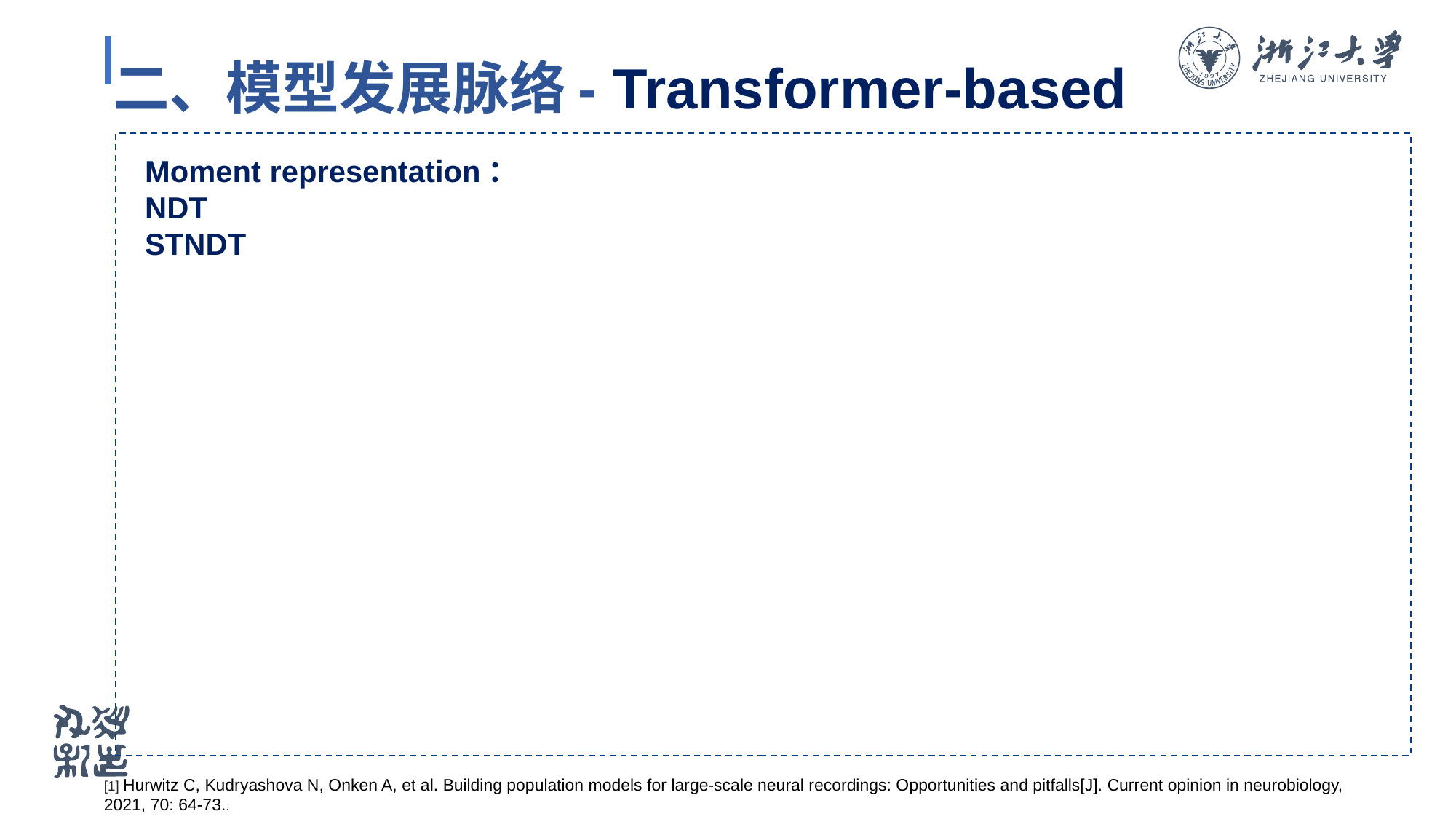

二、模型发展脉络- Transformer-based

Moment representation：
NDT
STNDT

[1] Hurwitz C, Kudryashova N, Onken A, et al. Building population models for large-scale neural recordings: Opportunities and pitfalls[J]. Current opinion in neurobiology, 2021, 70: 64-73..